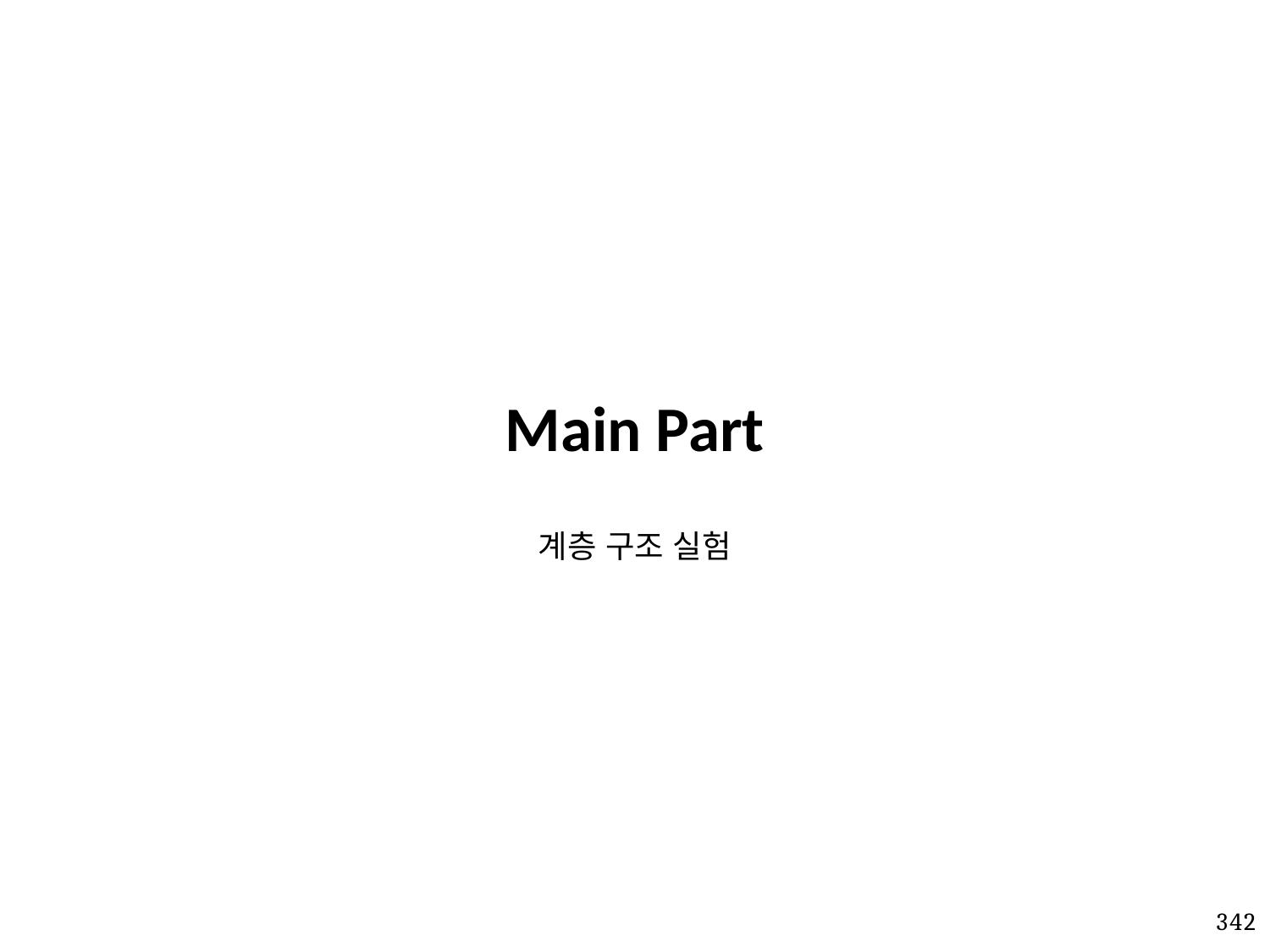

# Main Part
계층 구조 실험

342